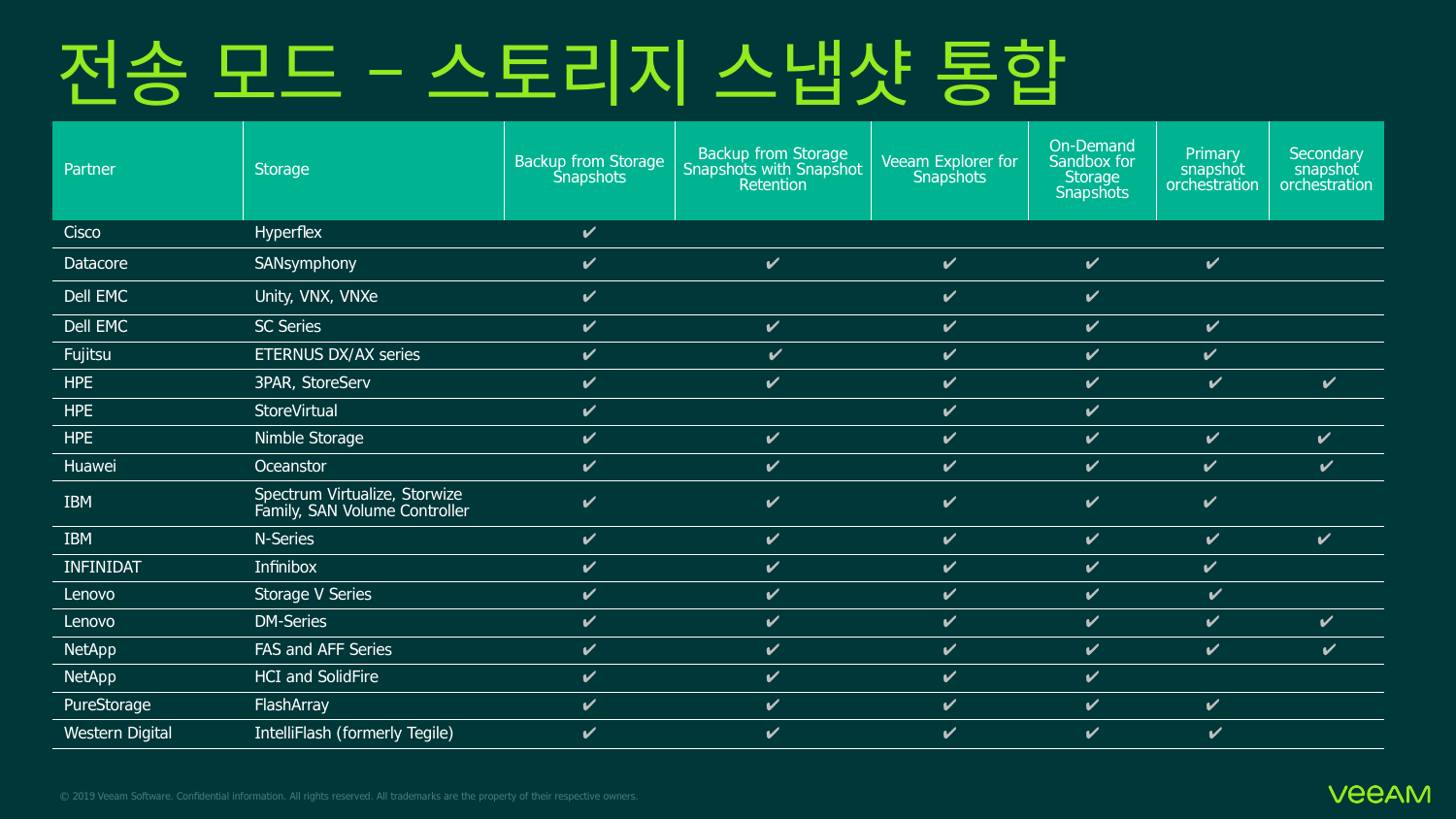

# 전송 모드 – 스토리지 스냅샷 통합
| Partner | Storage | Backup from Storage Snapshots | Backup from Storage Snapshots with Snapshot Retention | Veeam Explorer for Snapshots | On-Demand Sandbox for Storage Snapshots | Primary snapshot orchestration | Secondary snapshot orchestration |
| --- | --- | --- | --- | --- | --- | --- | --- |
| Cisco | Hyperflex | ✔ |  |  |  |  |  |
| Datacore | SANsymphony | ✔ | ✔ | ✔ | ✔ | ✔ |  |
| Dell EMC | Unity, VNX, VNXe | ✔ |  | ✔ | ✔ |  |  |
| Dell EMC | SC Series | ✔ | ✔ | ✔ | ✔ | ✔ |  |
| Fujitsu | ETERNUS DX/AX series | ✔ | ✔ | ✔ | ✔ | ✔ |  |
| HPE | 3PAR, StoreServ | ✔ | ✔ | ✔ | ✔ | ✔ | ✔ |
| HPE | StoreVirtual | ✔ |  | ✔ | ✔ |  |  |
| HPE | Nimble Storage | ✔ | ✔ | ✔ | ✔ | ✔ | ✔ |
| Huawei | Oceanstor | ✔ | ✔ | ✔ | ✔ | ✔ | ✔ |
| IBM | Spectrum Virtualize, Storwize Family, SAN Volume Controller | ✔ | ✔ | ✔ | ✔ | ✔ |  |
| IBM | N-Series | ✔ | ✔ | ✔ | ✔ | ✔ | ✔ |
| INFINIDAT | Infinibox | ✔ | ✔ | ✔ | ✔ | ✔ |  |
| Lenovo | Storage V Series | ✔ | ✔ | ✔ | ✔ | ✔ |  |
| Lenovo | DM-Series | ✔ | ✔ | ✔ | ✔ | ✔ | ✔ |
| NetApp | FAS and AFF Series | ✔ | ✔ | ✔ | ✔ | ✔ | ✔ |
| NetApp | HCI and SolidFire | ✔ | ✔ | ✔ | ✔ |  |  |
| PureStorage | FlashArray | ✔ | ✔ | ✔ | ✔ | ✔ |  |
| Western Digital | IntelliFlash (formerly Tegile) | ✔ | ✔ | ✔ | ✔ | ✔ |  |